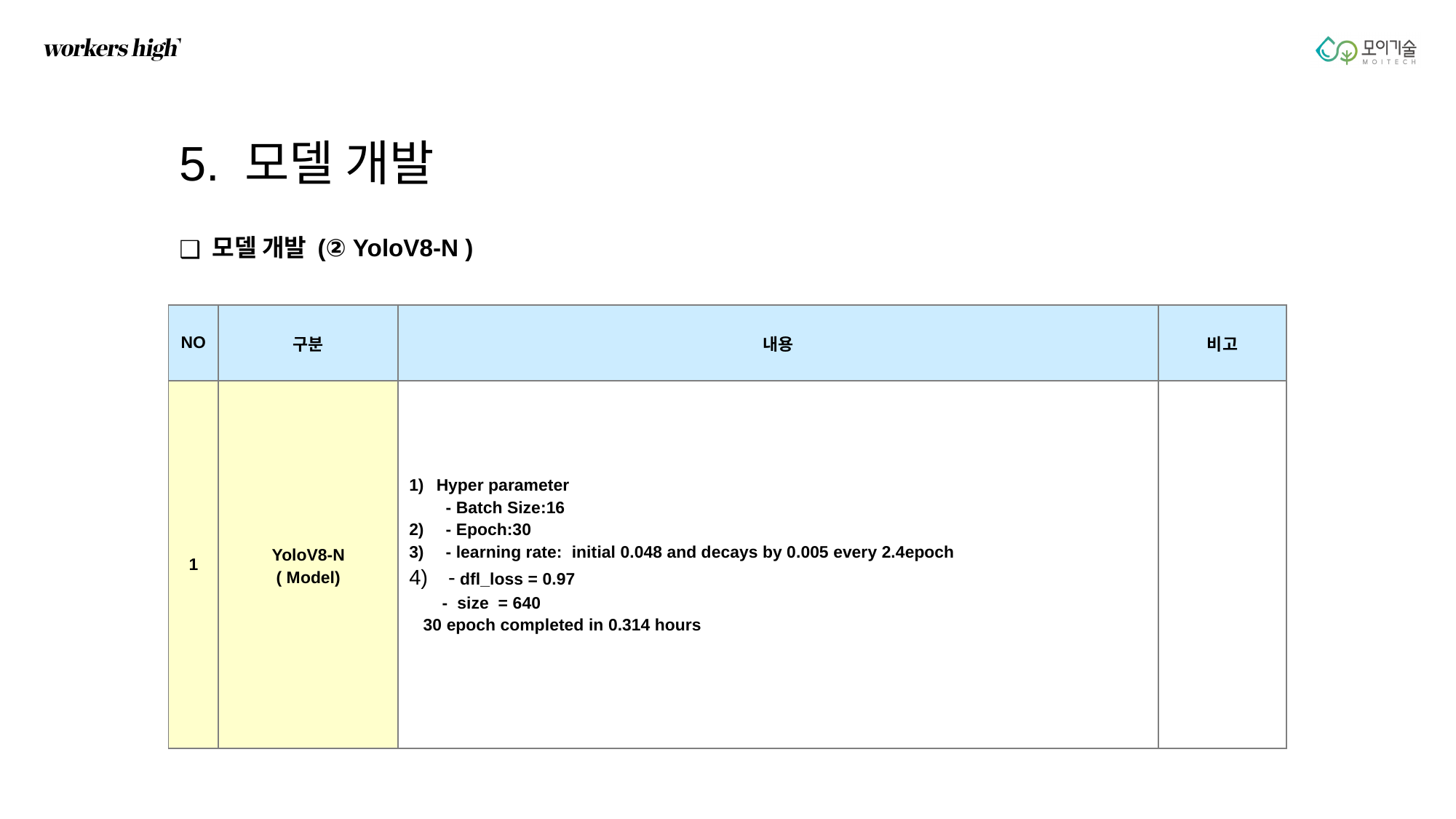

5. 모델 개발
 모델 개발 (② YoloV8-N )
| NO | 구분 | 내용 | 비고 |
| --- | --- | --- | --- |
| 1 | YoloV8-N ( Model) | Hyper parameter - Batch Size:16 - Epoch:30 - learning rate: initial 0.048 and decays by 0.005 every 2.4epoch - dfl\_loss = 0.97 - size = 640 30 epoch completed in 0.314 hours |  |